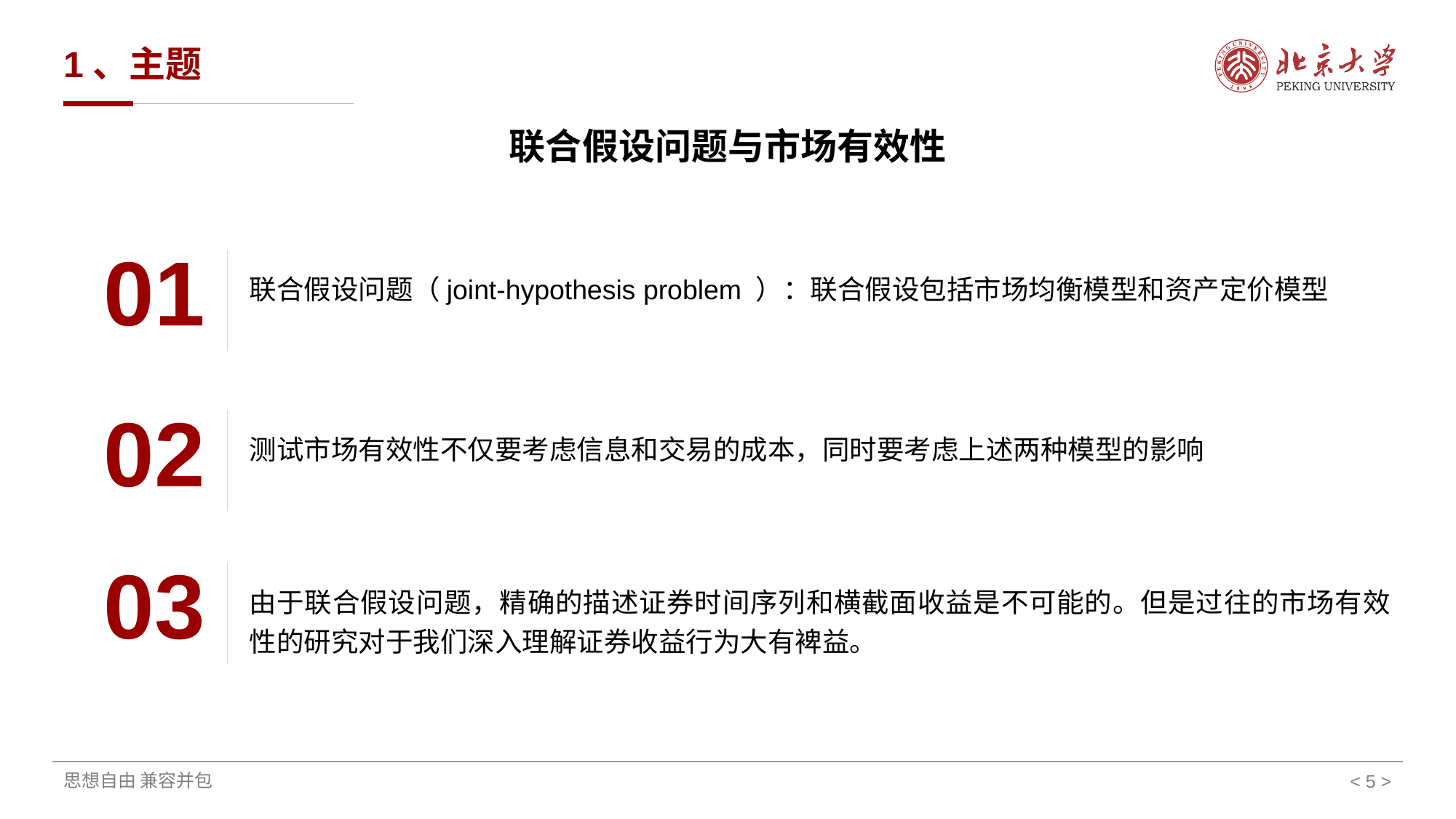

# 1、主题

联合假设问题与市场有效性

01
联合假设问题（joint-hypothesis problem ）：联合假设包括市场均衡模型和资产定价模型
02
测试市场有效性不仅要考虑信息和交易的成本，同时要考虑上述两种模型的影响
03
由于联合假设问题，精确的描述证券时间序列和横截面收益是不可能的。但是过往的市场有效性的研究对于我们深入理解证券收益行为大有裨益。
< 5 >